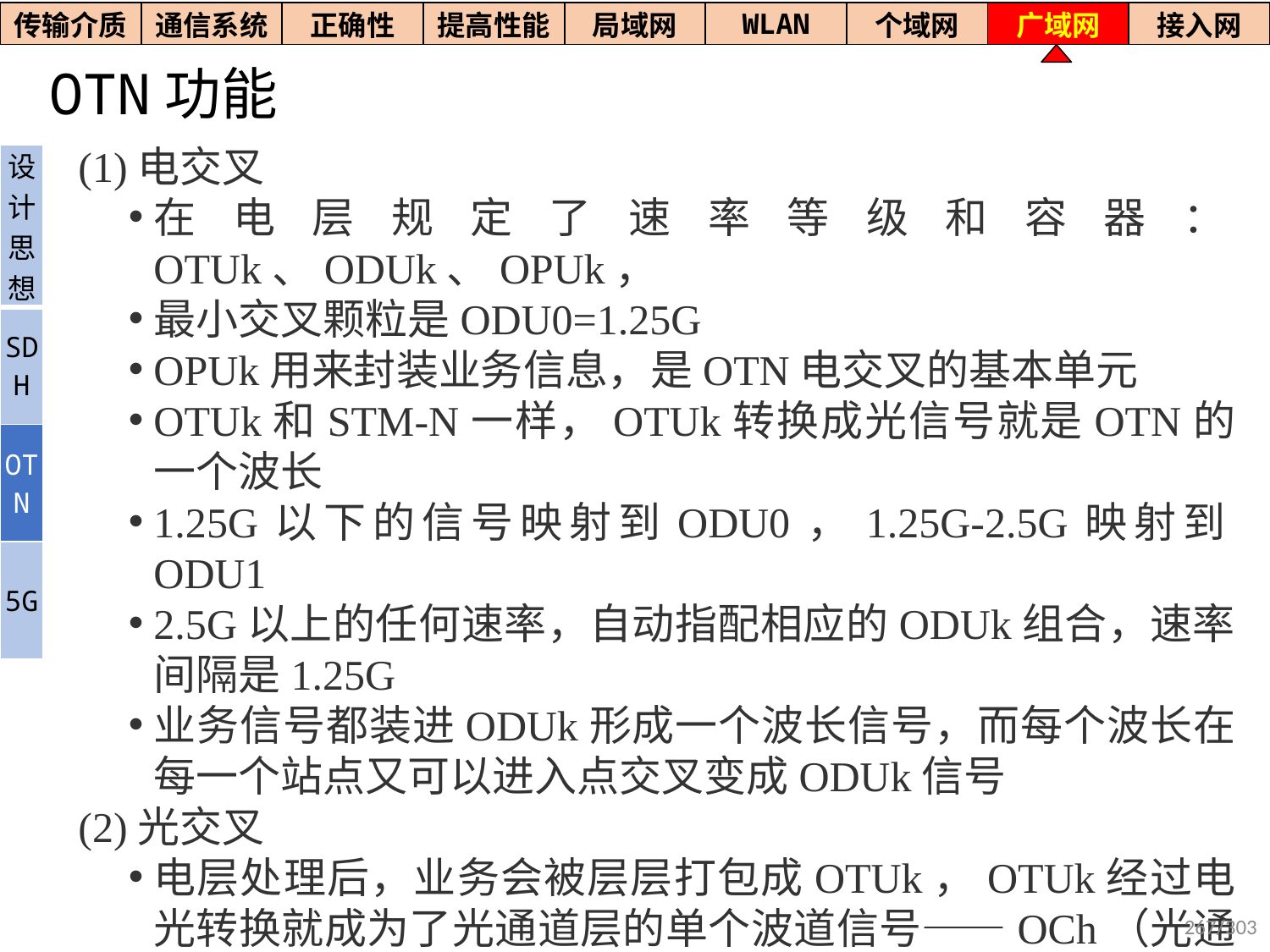

| 传输介质 | 通信系统 | 正确性 | 提高性能 | 局域网 | WLAN | 个域网 | 广域网 | 接入网 |
| --- | --- | --- | --- | --- | --- | --- | --- | --- |

# OTN功能
(1)电交叉
在电层规定了速率等级和容器：OTUk、ODUk、OPUk，
最小交叉颗粒是ODU0=1.25G
OPUk用来封装业务信息，是OTN电交叉的基本单元
OTUk和STM-N一样，OTUk转换成光信号就是OTN的一个波长
1.25G以下的信号映射到ODU0，1.25G-2.5G映射到ODU1
2.5G以上的任何速率，自动指配相应的ODUk组合，速率间隔是1.25G
业务信号都装进ODUk形成一个波长信号，而每个波长在每一个站点又可以进入点交叉变成ODUk信号
(2)光交叉
电层处理后，业务会被层层打包成OTUk，OTUk经过电光转换就成为了光通道层的单个波道信号——OCh（光通道），OCh是OTN光层的基本单元，也就是一个波长。

| 设计思想 |
| --- |
| SDH |
| OTN |
| 5G |
267/303